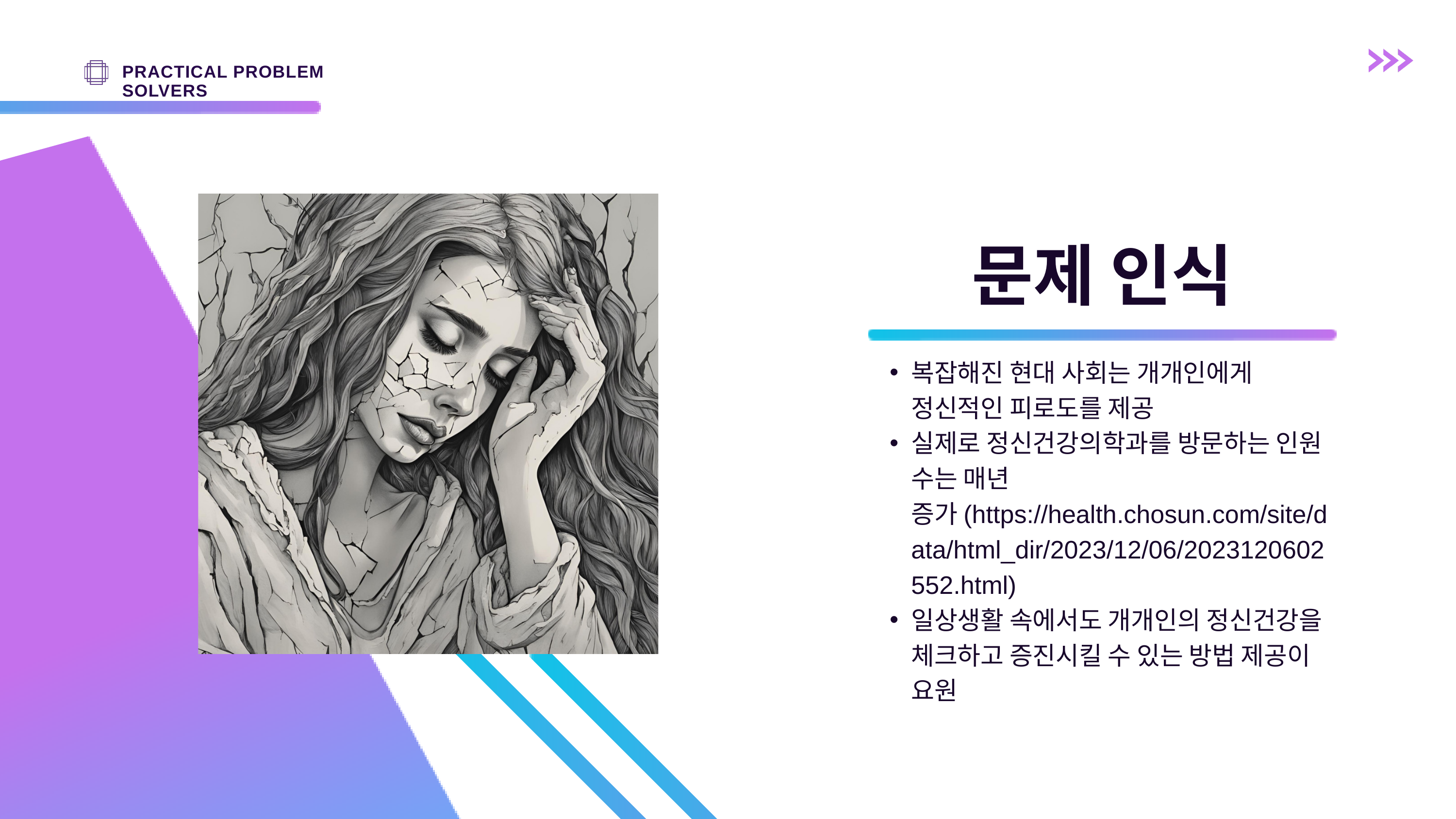

PRACTICAL PROBLEM SOLVERS

문제 인식

복잡해진 현대 사회는 개개인에게 정신적인 피로도를 제공
실제로 정신건강의학과를 방문하는 인원 수는 매년 증가(https://health.chosun.com/site/data/html_dir/2023/12/06/2023120602552.html)
일상생활 속에서도 개개인의 정신건강을 체크하고 증진시킬 수 있는 방법 제공이 요원